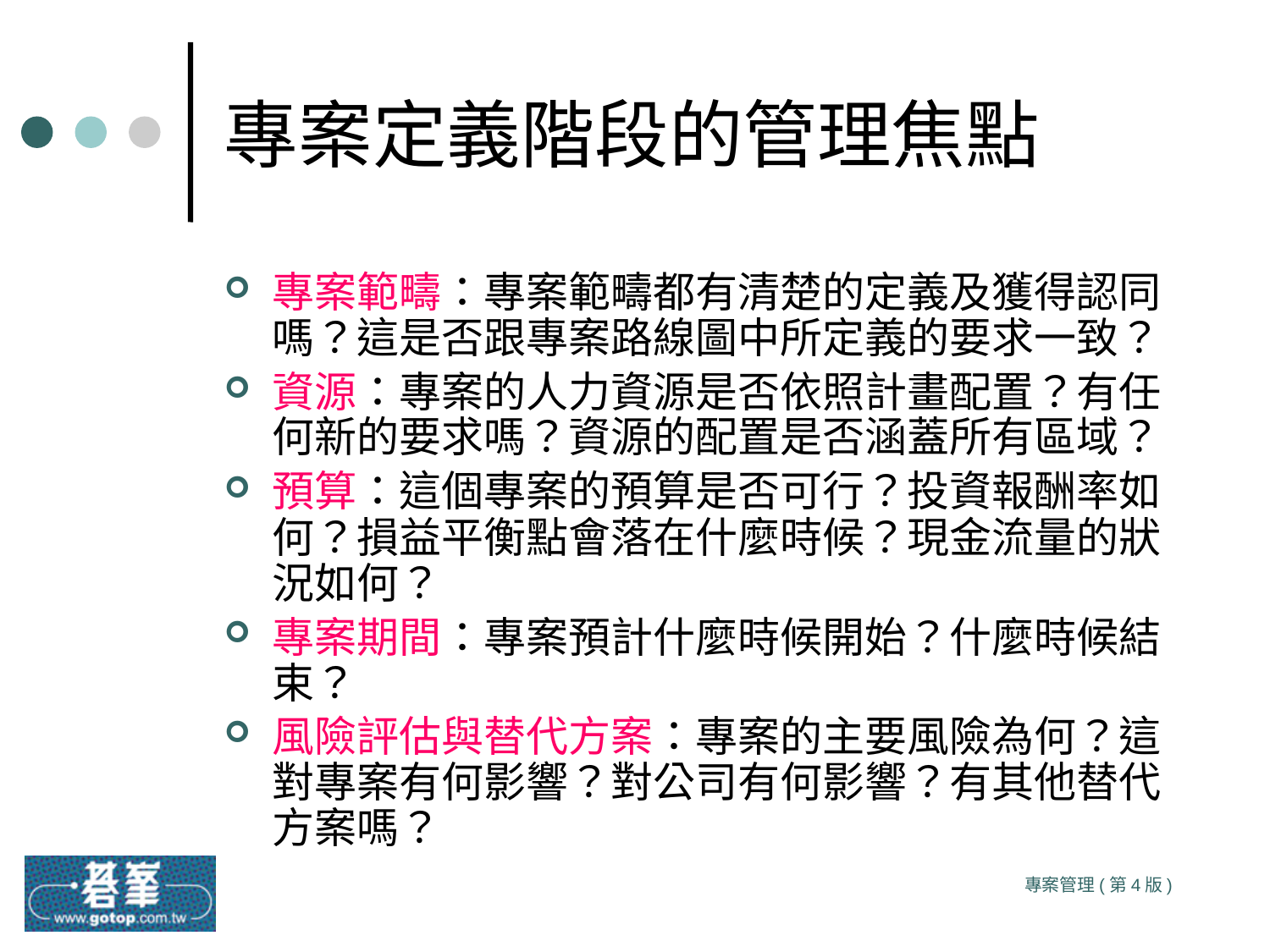

# 專案定義階段的管理焦點
專案範疇：專案範疇都有清楚的定義及獲得認同嗎？這是否跟專案路線圖中所定義的要求一致？
資源：專案的人力資源是否依照計畫配置？有任何新的要求嗎？資源的配置是否涵蓋所有區域？
預算：這個專案的預算是否可行？投資報酬率如何？損益平衡點會落在什麼時候？現金流量的狀況如何？
專案期間：專案預計什麼時候開始？什麼時候結束？
風險評估與替代方案：專案的主要風險為何？這對專案有何影響？對公司有何影響？有其他替代方案嗎？
專案管理(第4版)